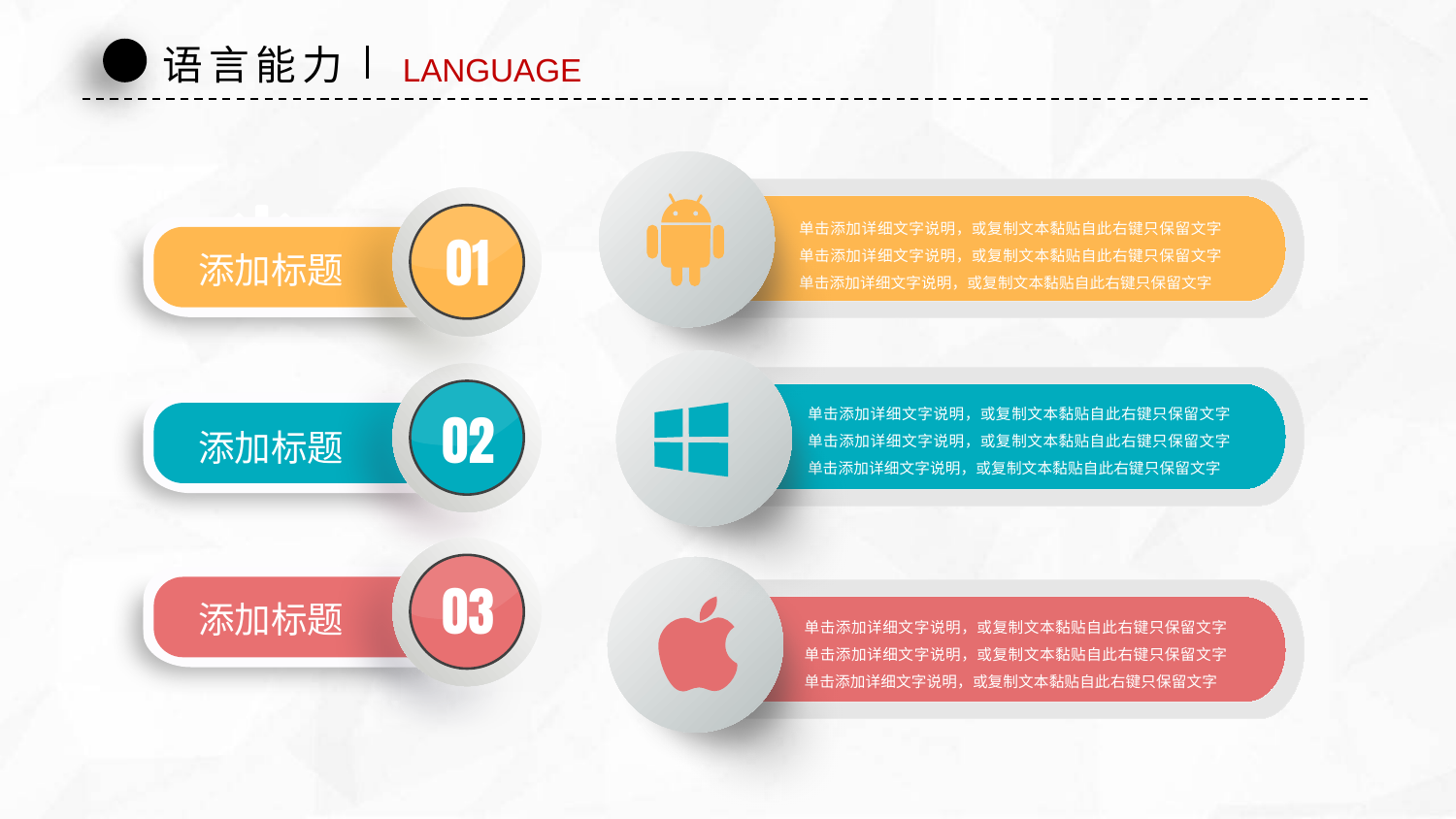

语言能力

LANGUAGE

单击添加详细文字说明，或复制文本黏贴自此右键只保留文字单击添加详细文字说明，或复制文本黏贴自此右键只保留文字单击添加详细文字说明，或复制文本黏贴自此右键只保留文字

01

添加标题

02

单击添加详细文字说明，或复制文本黏贴自此右键只保留文字单击添加详细文字说明，或复制文本黏贴自此右键只保留文字单击添加详细文字说明，或复制文本黏贴自此右键只保留文字

添加标题

添加标题

03

单击添加详细文字说明，或复制文本黏贴自此右键只保留文字单击添加详细文字说明，或复制文本黏贴自此右键只保留文字单击添加详细文字说明，或复制文本黏贴自此右键只保留文字